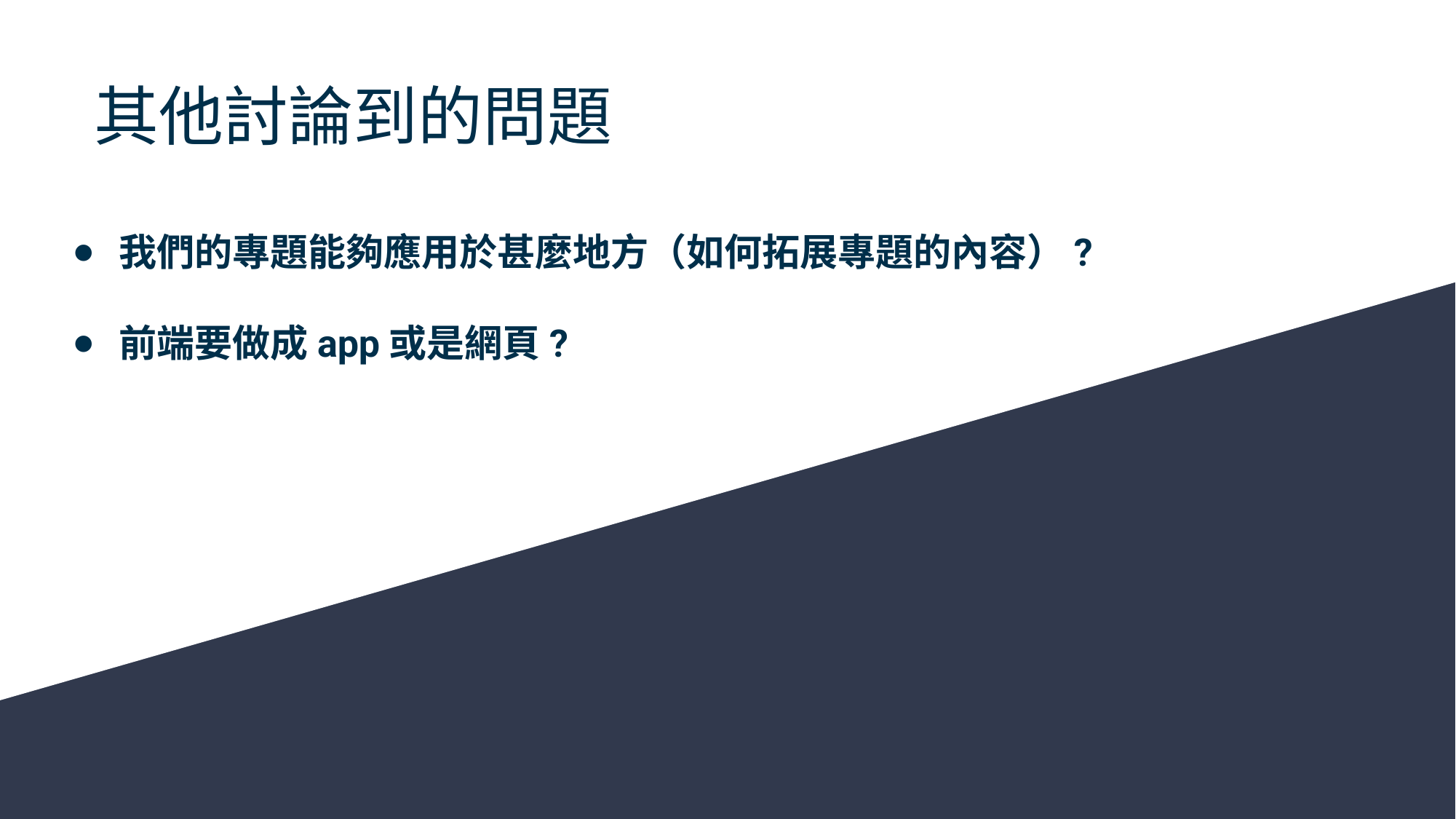

# 其他討論到的問題

我們的專題能夠應用於甚麼地方（如何拓展專題的內容）?

前端要做成app或是網頁?